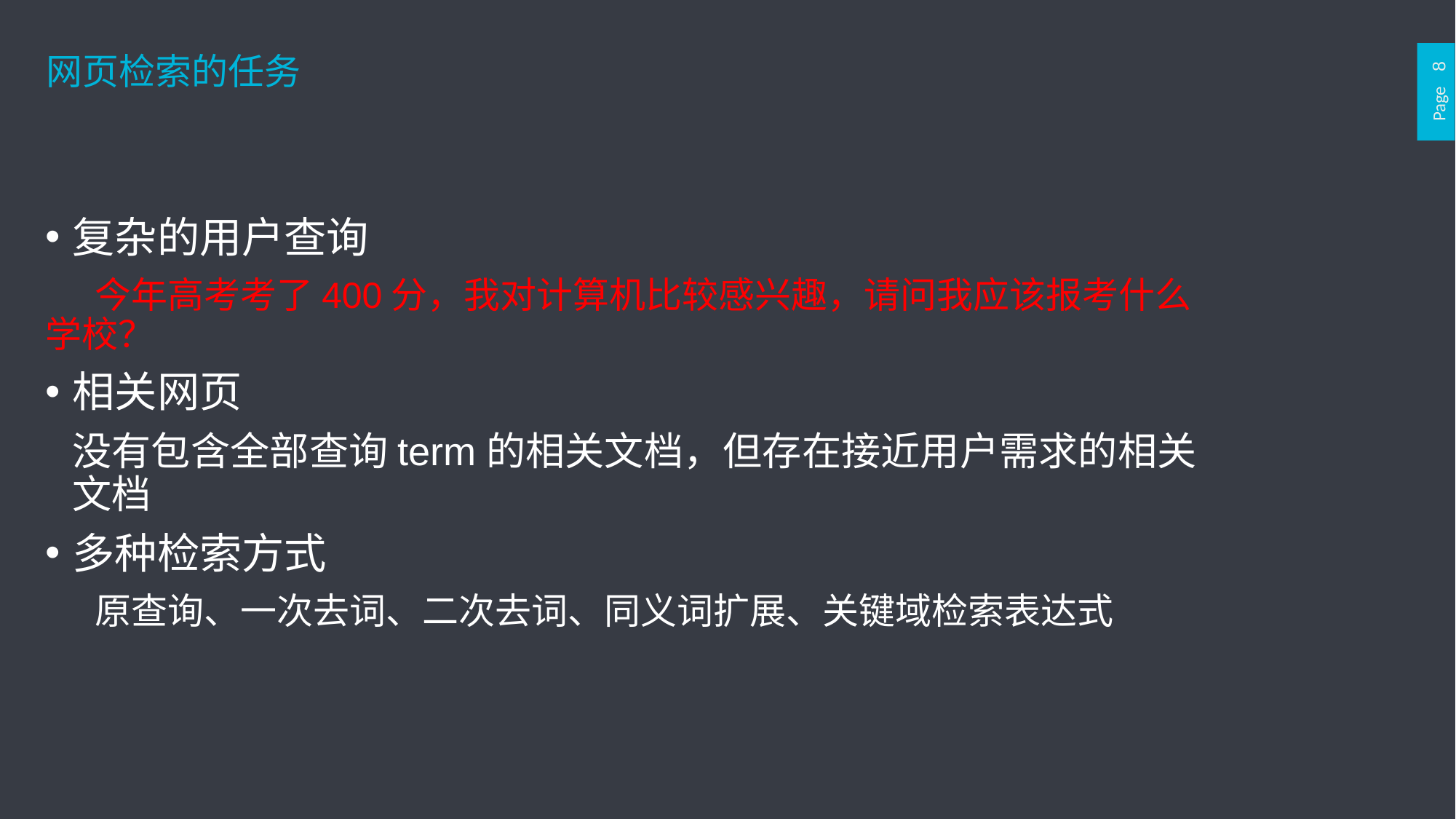

网页检索的任务

Page   8
复杂的用户查询
     今年高考考了400分，我对计算机比较感兴趣，请问我应该报考什么学校？
相关网页
	没有包含全部查询term的相关文档，但存在接近用户需求的相关文档
多种检索方式
     原查询、一次去词、二次去词、同义词扩展、关键域检索表达式